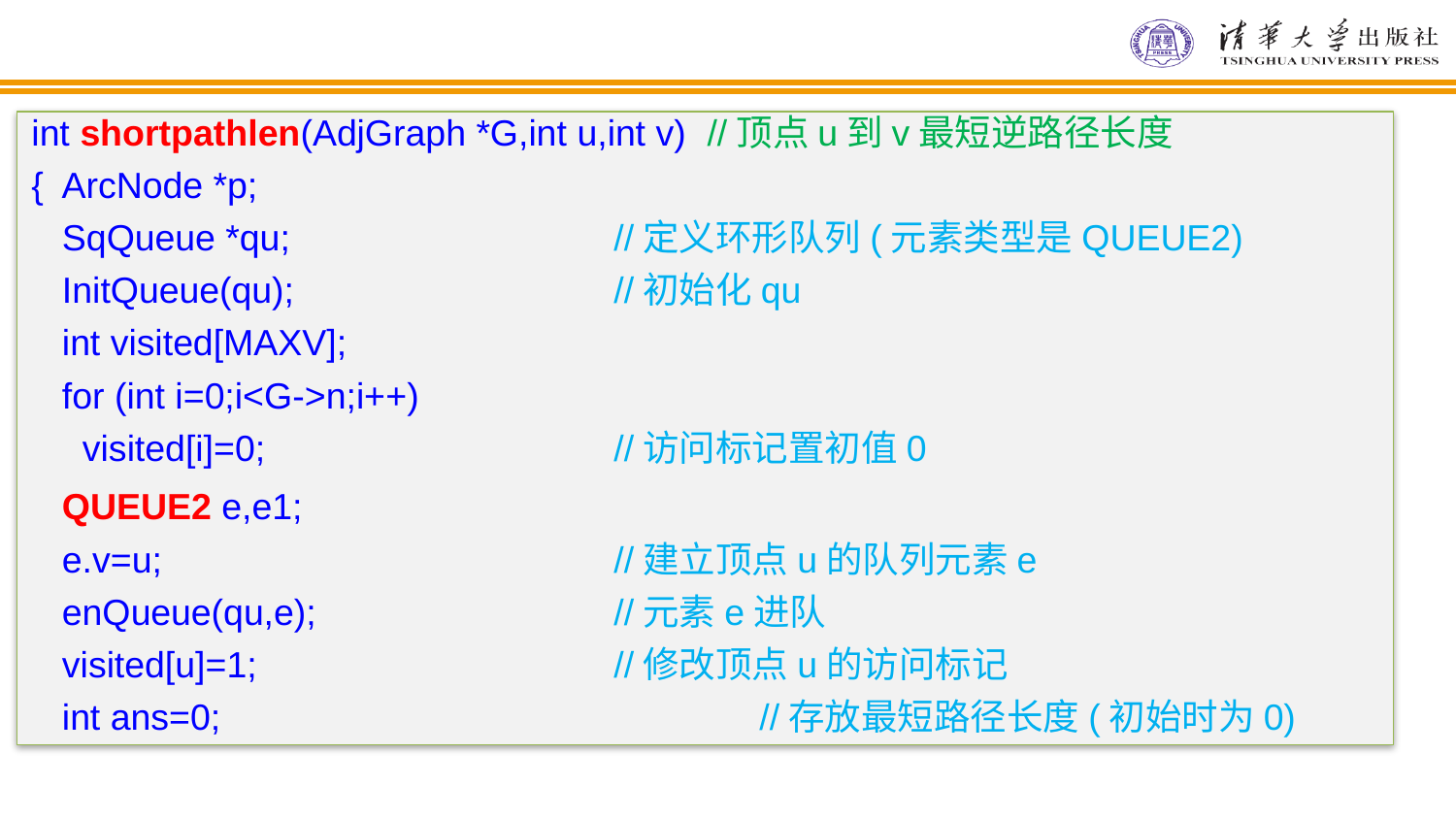

int shortpathlen(AdjGraph *G,int u,int v)  //顶点u到v最短逆路径长度
{  ArcNode *p;
   SqQueue *qu;			//定义环形队列(元素类型是QUEUE2)
   InitQueue(qu);			//初始化qu
   int visited[MAXV];
   for (int i=0;i<G->n;i++)
     visited[i]=0;			//访问标记置初值0
   QUEUE2 e,e1;
   e.v=u; 				//建立顶点u的队列元素e
   enQueue(qu,e);			//元素e进队
   visited[u]=1;			//修改顶点u的访问标记
   int ans=0;				//存放最短路径长度(初始时为0)